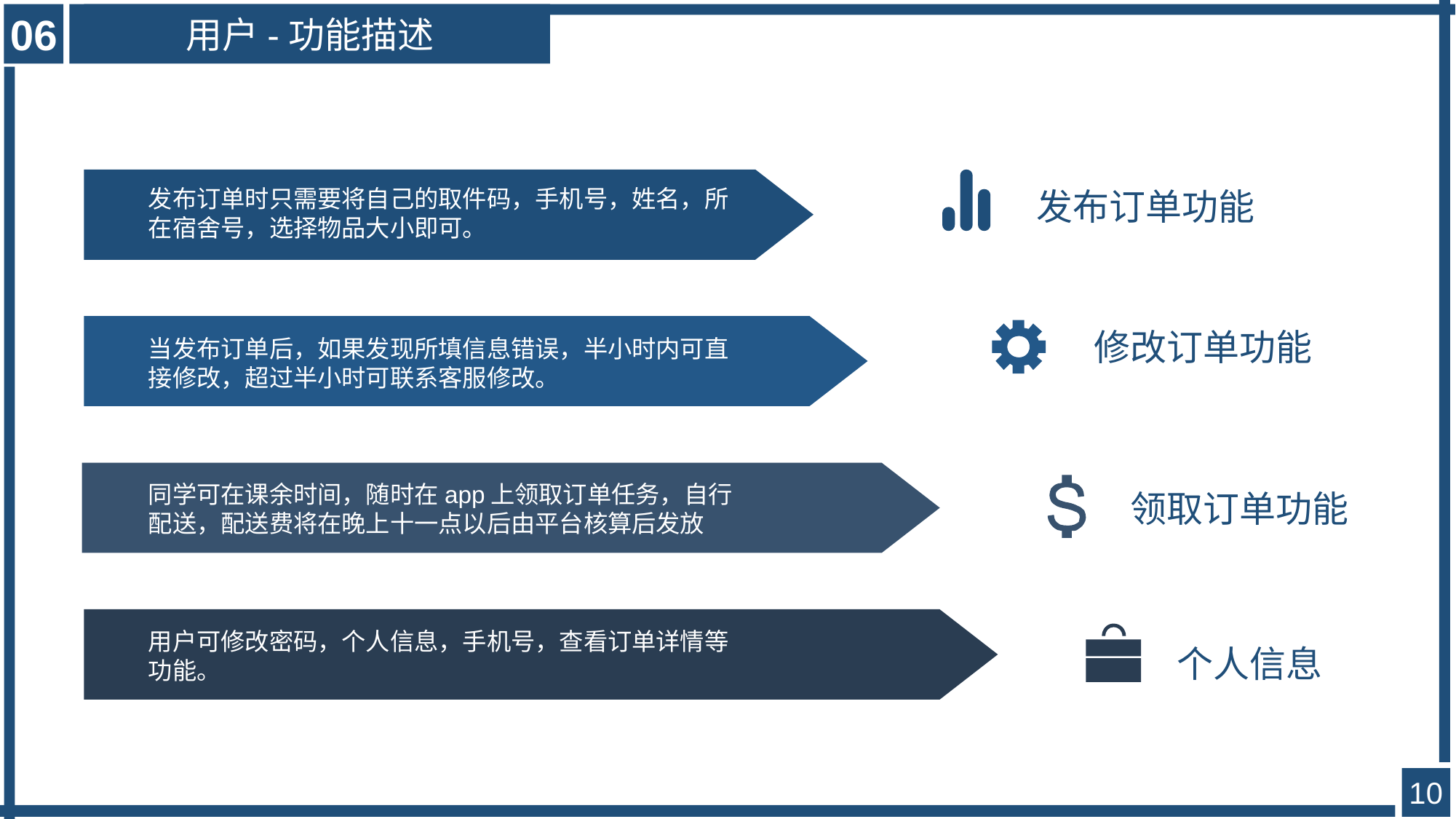

06
用户-功能描述

发布订单时只需要将自己的取件码，手机号，姓名，所在宿舍号，选择物品大小即可。
发布订单功能

修改订单功能

当发布订单后，如果发现所填信息错误，半小时内可直接修改，超过半小时可联系客服修改。

同学可在课余时间，随时在app上领取订单任务，自行配送，配送费将在晚上十一点以后由平台核算后发放

领取订单功能

用户可修改密码，个人信息，手机号，查看订单详情等功能。

个人信息

10